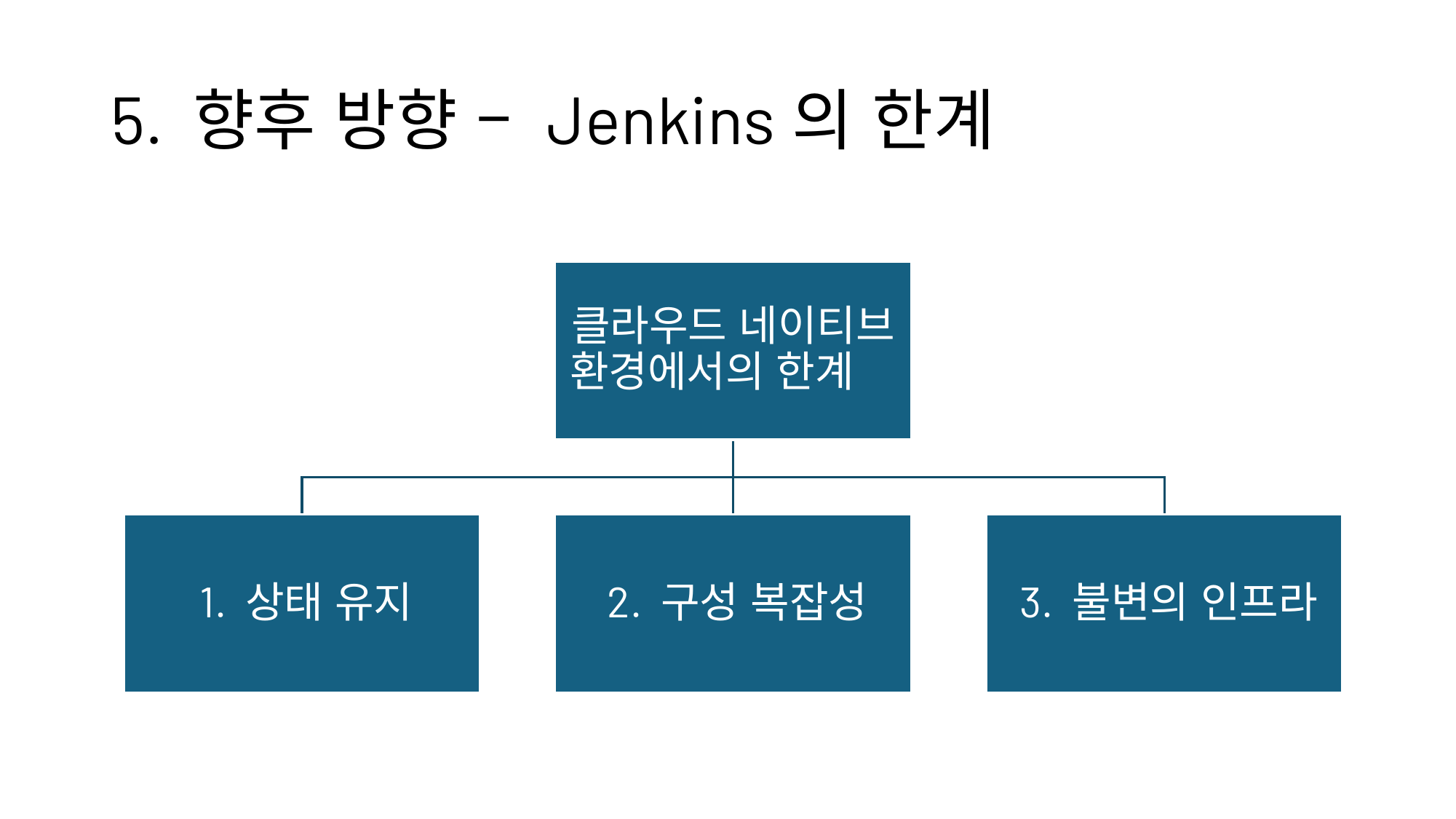

# 5. 향후 방향 – Jenkins의 한계
클라우드 네이티브 환경에서의 한계
 1. 상태 유지
 2. 구성 복잡성
 3. 불변의 인프라